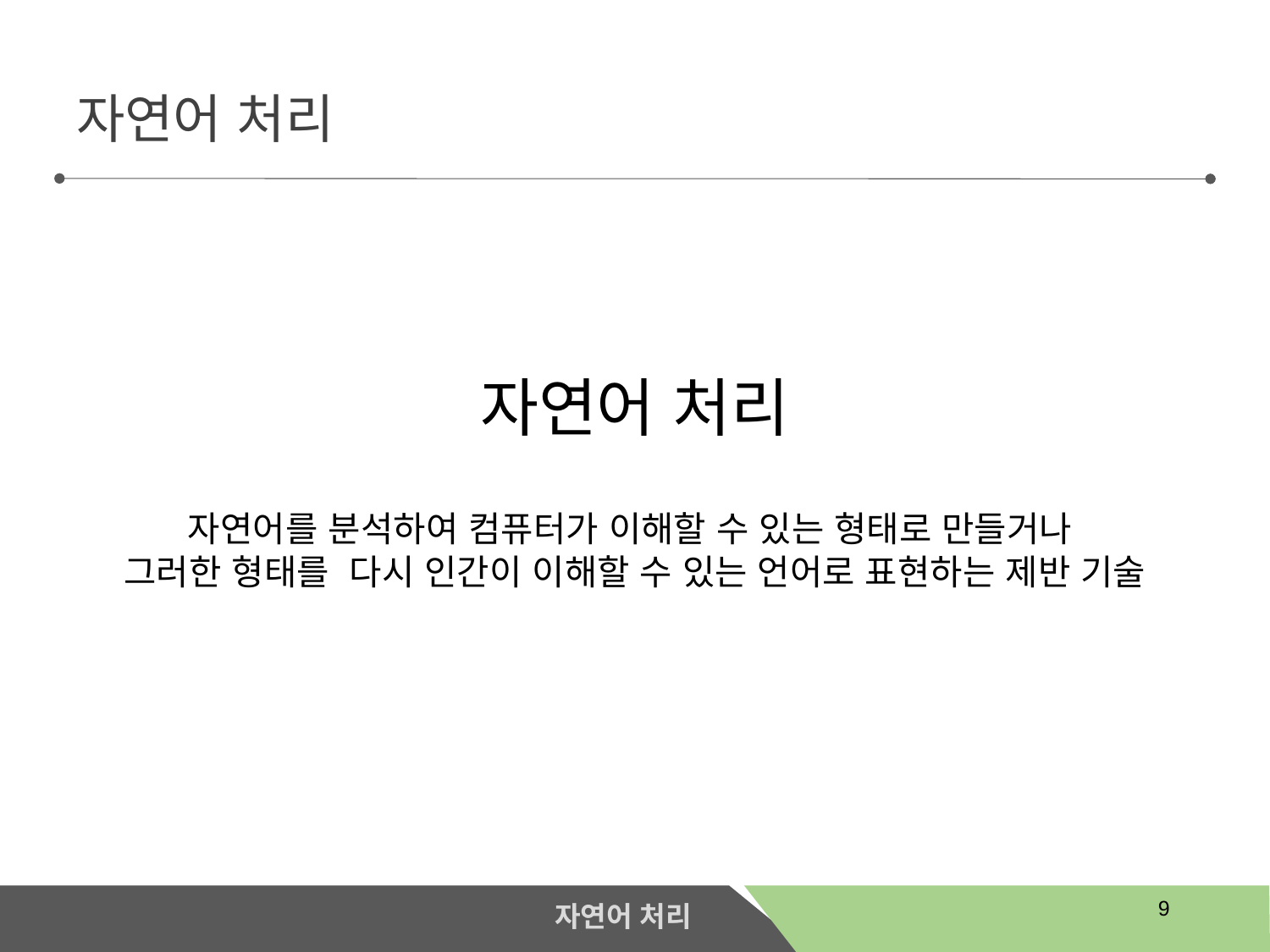

자연어 처리
자연어 처리

자연어를 분석하여 컴퓨터가 이해할 수 있는 형태로 만들거나
그러한 형태를  다시 인간이 이해할 수 있는 언어로 표현하는 제반 기술
9

자연어 처리